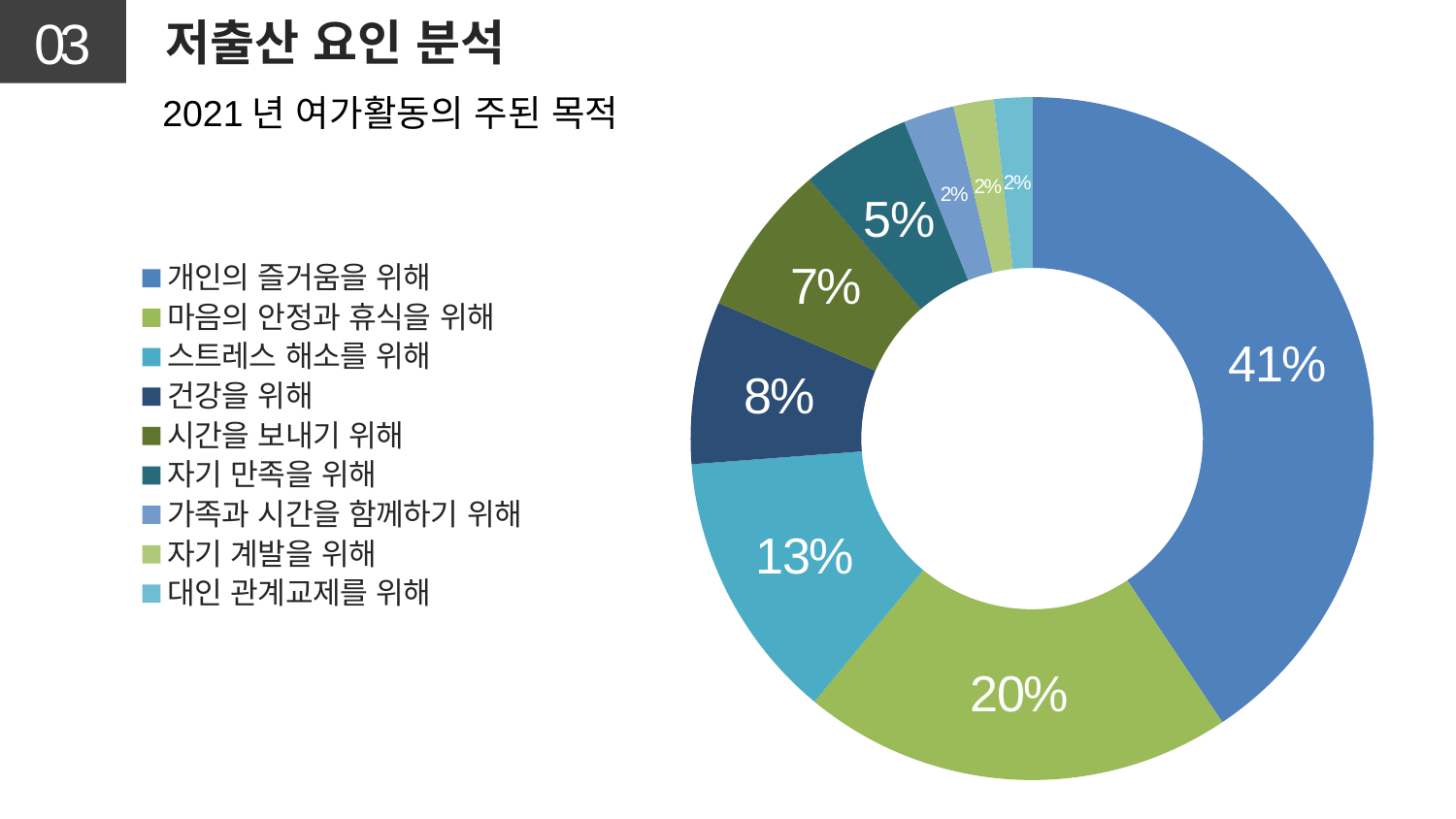

03
저출산 요인 분석

### Chart

| Category | 수치 |
|---|---|
| 개인의 즐거움을 위해 | 0.4060000000000001 |
| 마음의 안정과 휴식을 위해 | 0.20400000000000001 |
| 스트레스 해소를 위해 | 0.128 |
| 건강을 위해 | 0.07700000000000007 |
| 시간을 보내기 위해 | 0.07200000000000008 |
| 자기 만족을 위해 | 0.05200000000000003 |
| 가족과 시간을 함께하기 위해 | 0.024000000000000014 |
| 자기 계발을 위해 | 0.019000000000000027 |
| 대인 관계교제를 위해 | 0.01800000000000002 |
2021년 여가활동의 주된 목적